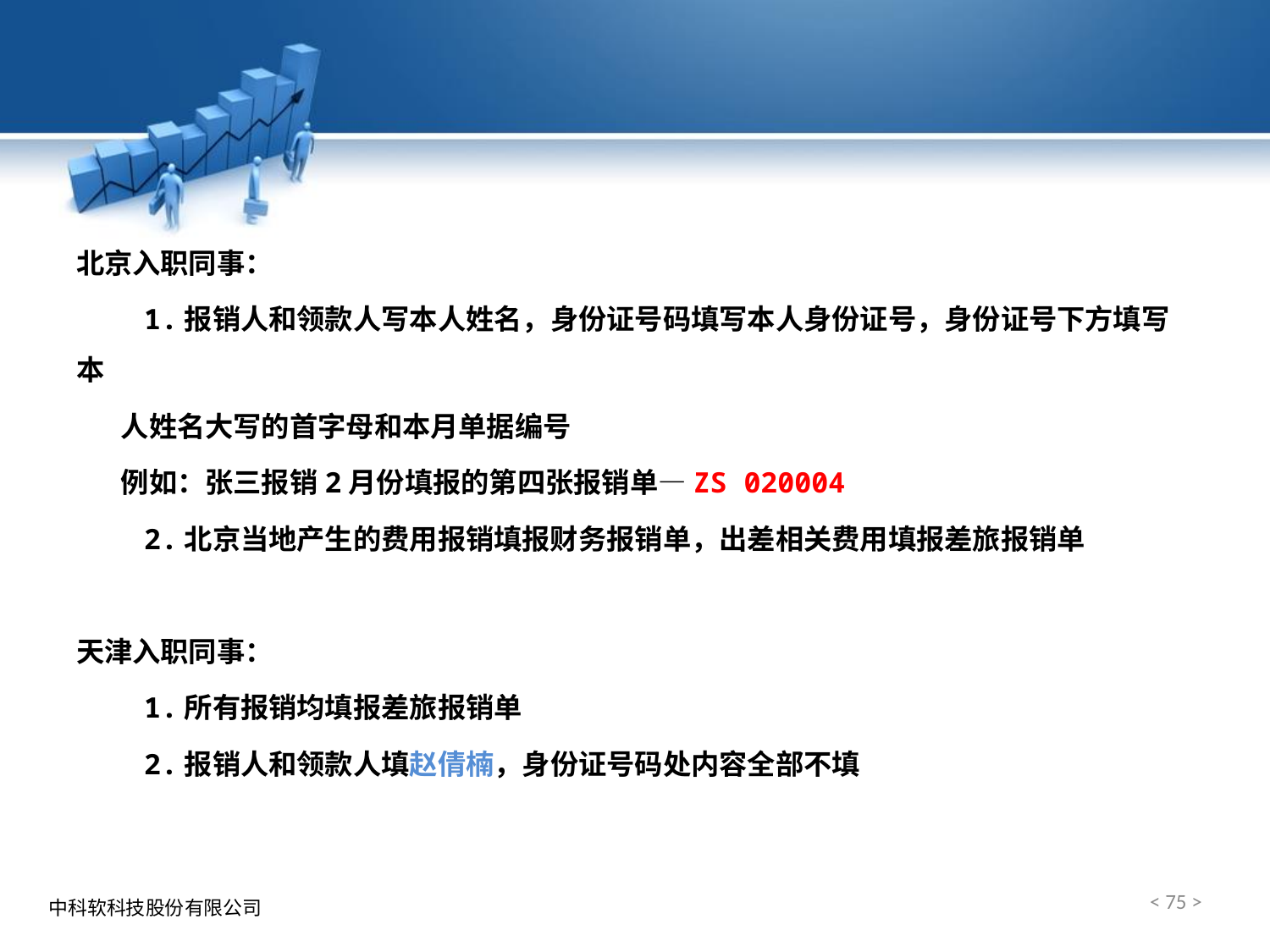

北京入职同事：
    1.报销人和领款人写本人姓名，身份证号码填写本人身份证号，身份证号下方填写本
      人姓名大写的首字母和本月单据编号
      例如：张三报销2月份填报的第四张报销单—ZS 020004
    2.北京当地产生的费用报销填报财务报销单，出差相关费用填报差旅报销单

天津入职同事：
    1.所有报销均填报差旅报销单
    2.报销人和领款人填赵倩楠，身份证号码处内容全部不填